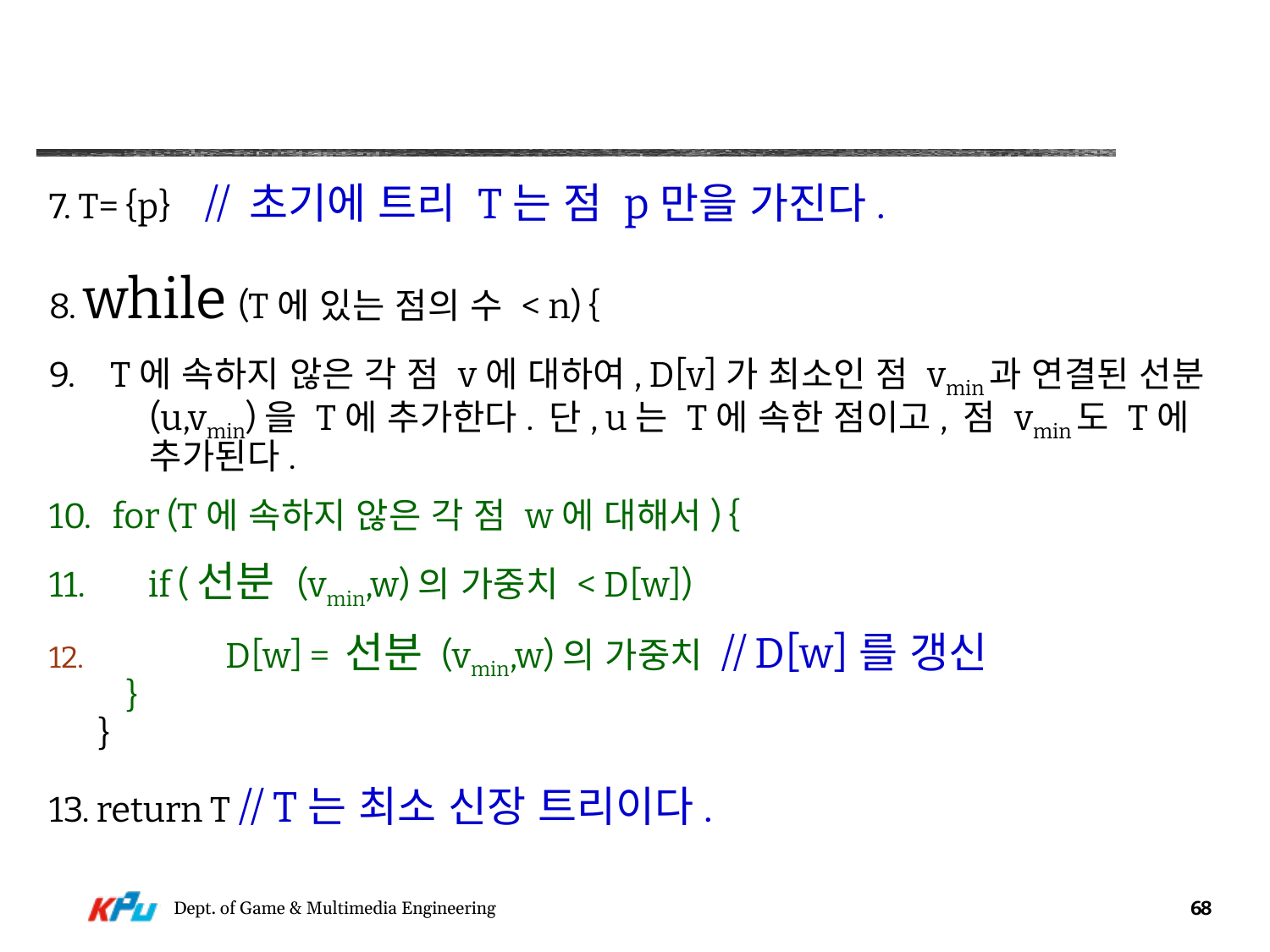

#
7. T= {p}     // 초기에 트리 T는 점 p만을 가진다.
8. while (T에 있는 점의 수 < n) {
9.     T에 속하지 않은 각 점 v에 대하여, D[v]가 최소인 점 vmin과 연결된 선분 (u,vmin)을 T에 추가한다. 단, u는 T에 속한 점이고, 점 vmin도 T에 추가된다.
10.   for (T에 속하지 않은 각 점 w에 대해서) {
11.         if (선분 (vmin,w)의 가중치 < D[w])
               D[w] = 선분 (vmin,w)의 가중치 // D[w]를 갱신
           }
       }
13. return T // T는 최소 신장 트리이다.
Dept. of Game & Multimedia Engineering
68